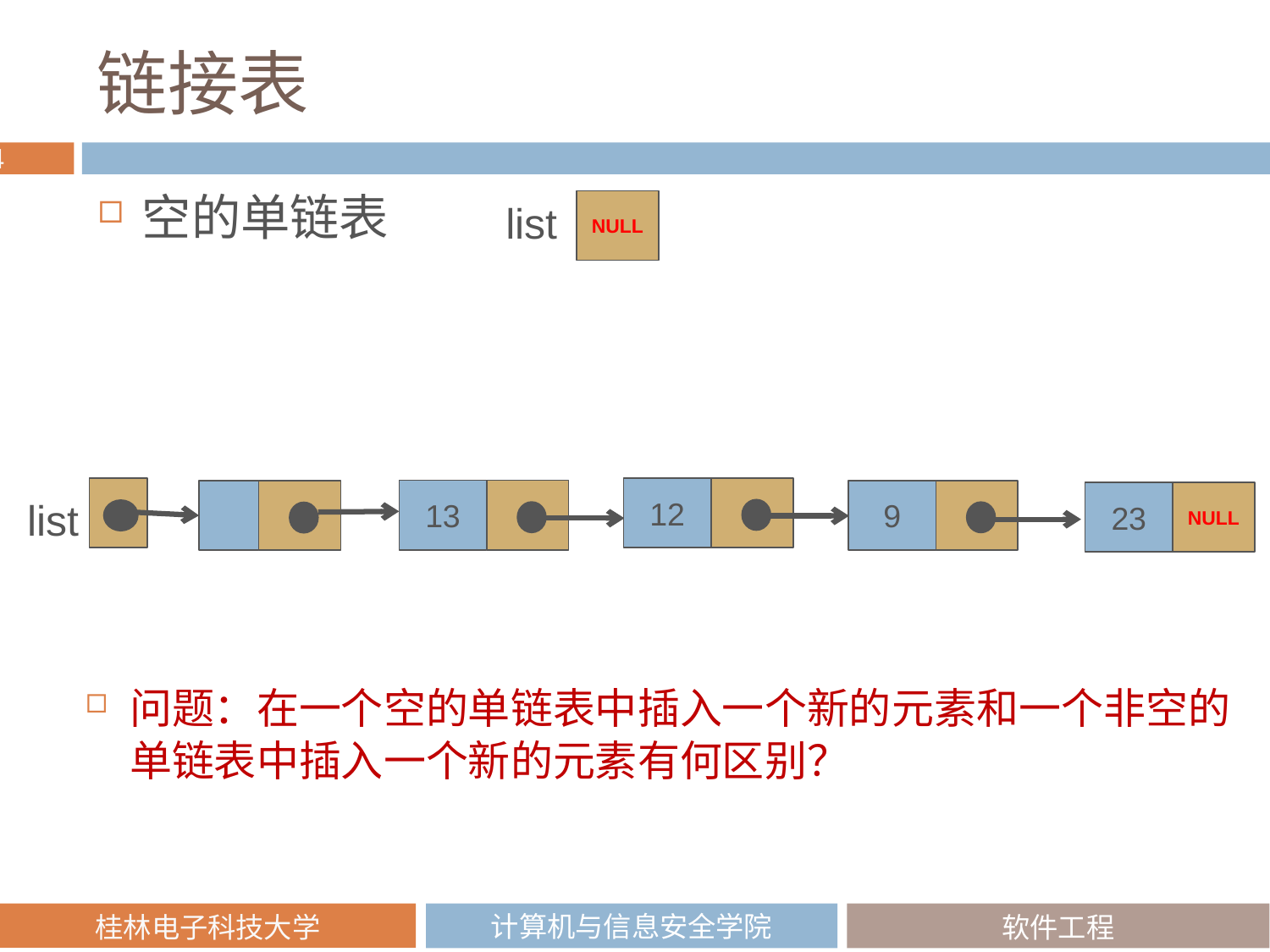

# 链接表
空的单链表
list
NULL

12

13

9

NULL
23
list

问题：在一个空的单链表中插入一个新的元素和一个非空的单链表中插入一个新的元素有何区别？